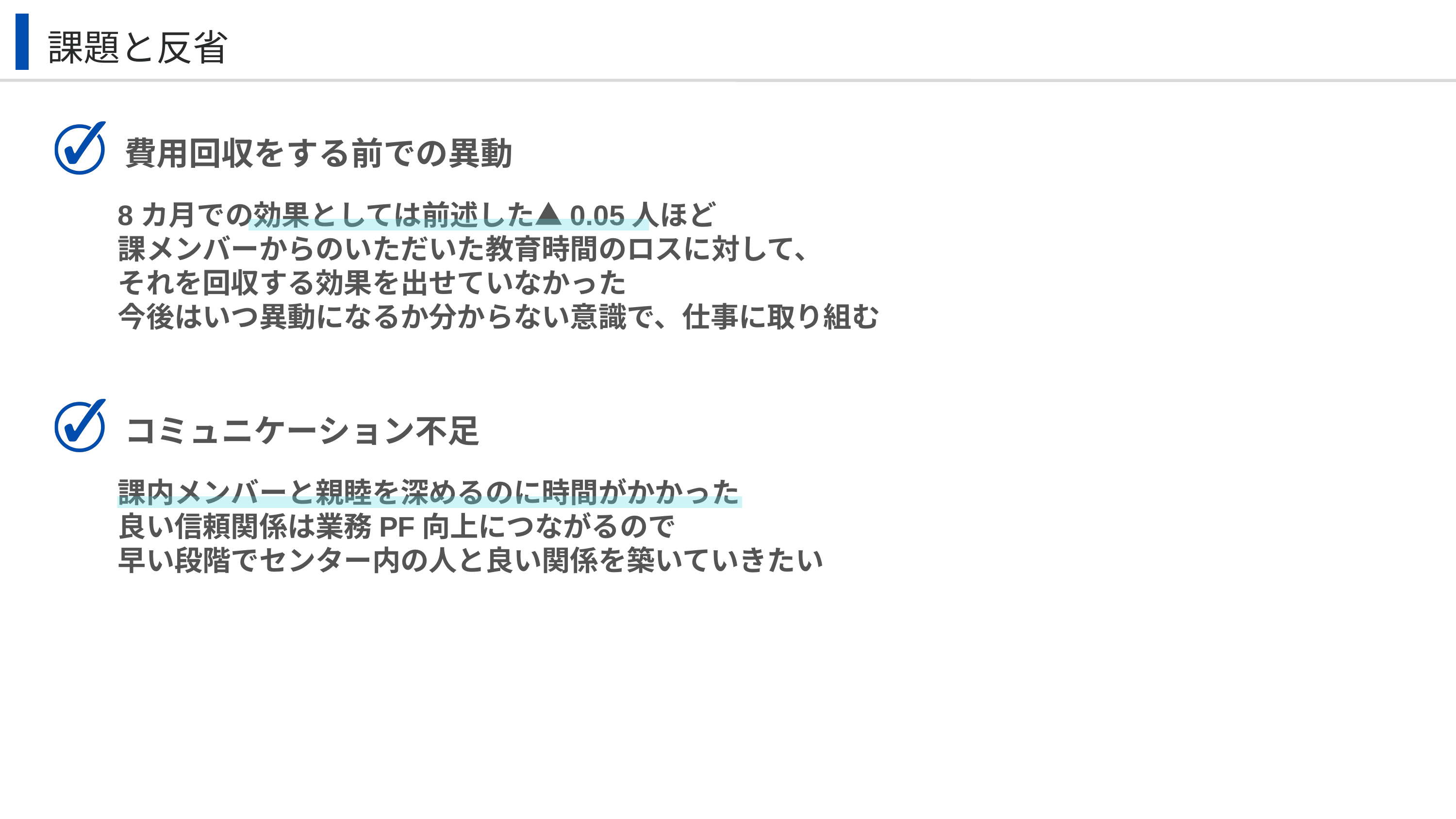

課題と反省

費用回収をする前での異動
8カ月での効果としては前述した▲0.05人ほど
課メンバーからのいただいた教育時間のロスに対して、
それを回収する効果を出せていなかった
今後はいつ異動になるか分からない意識で、仕事に取り組む

コミュニケーション不足
課内メンバーと親睦を深めるのに時間がかかった
良い信頼関係は業務PF向上につながるので
早い段階でセンター内の人と良い関係を築いていきたい